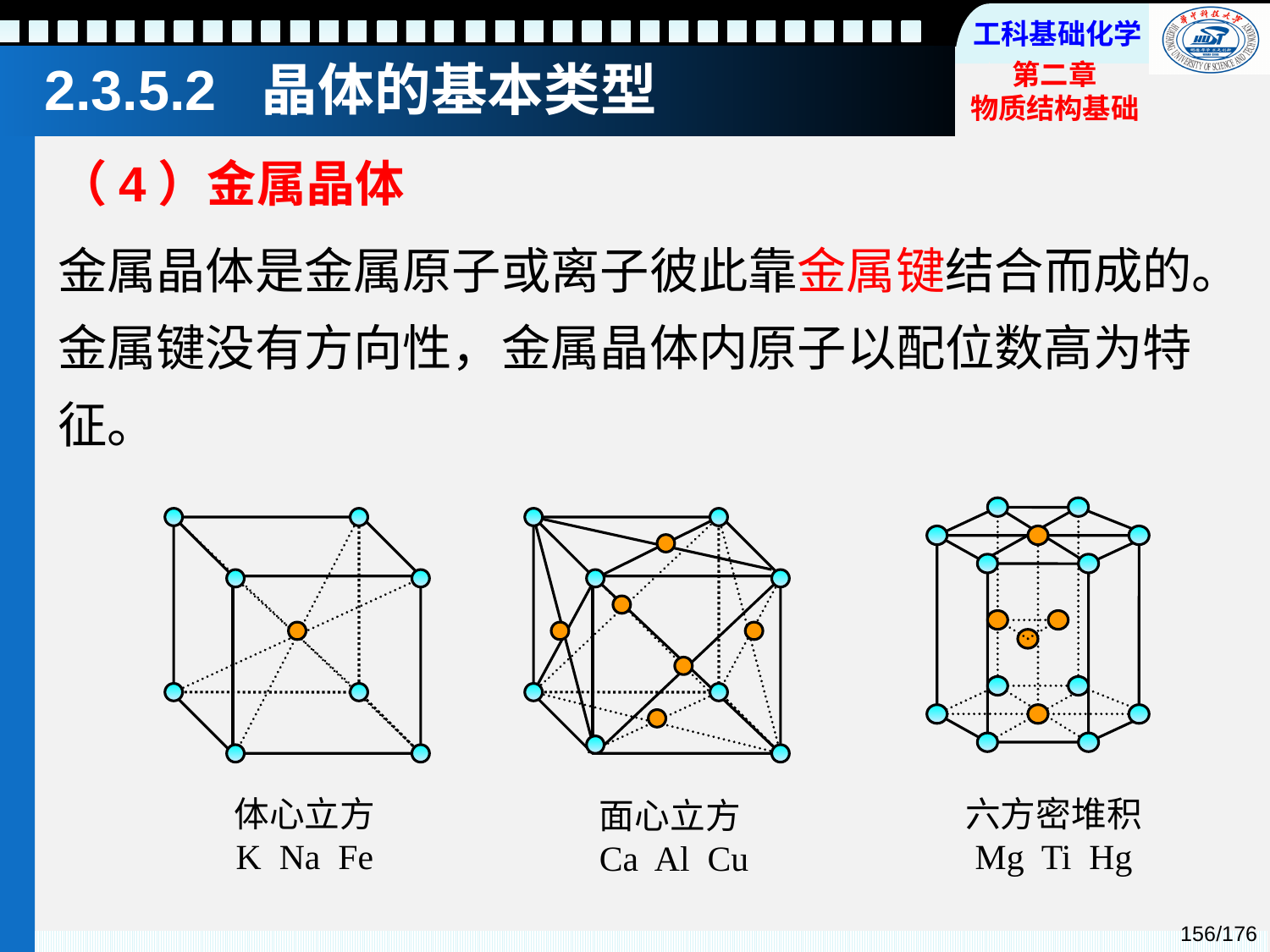

# 2.3.5.2  晶体的基本类型
（4）金属晶体
金属晶体是金属原子或离子彼此靠金属键结合而成的。金属键没有方向性，金属晶体内原子以配位数高为特征。

体心立方
K  Na  Fe
六方密堆积
Mg  Ti  Hg
面心立方
Ca  Al  Cu